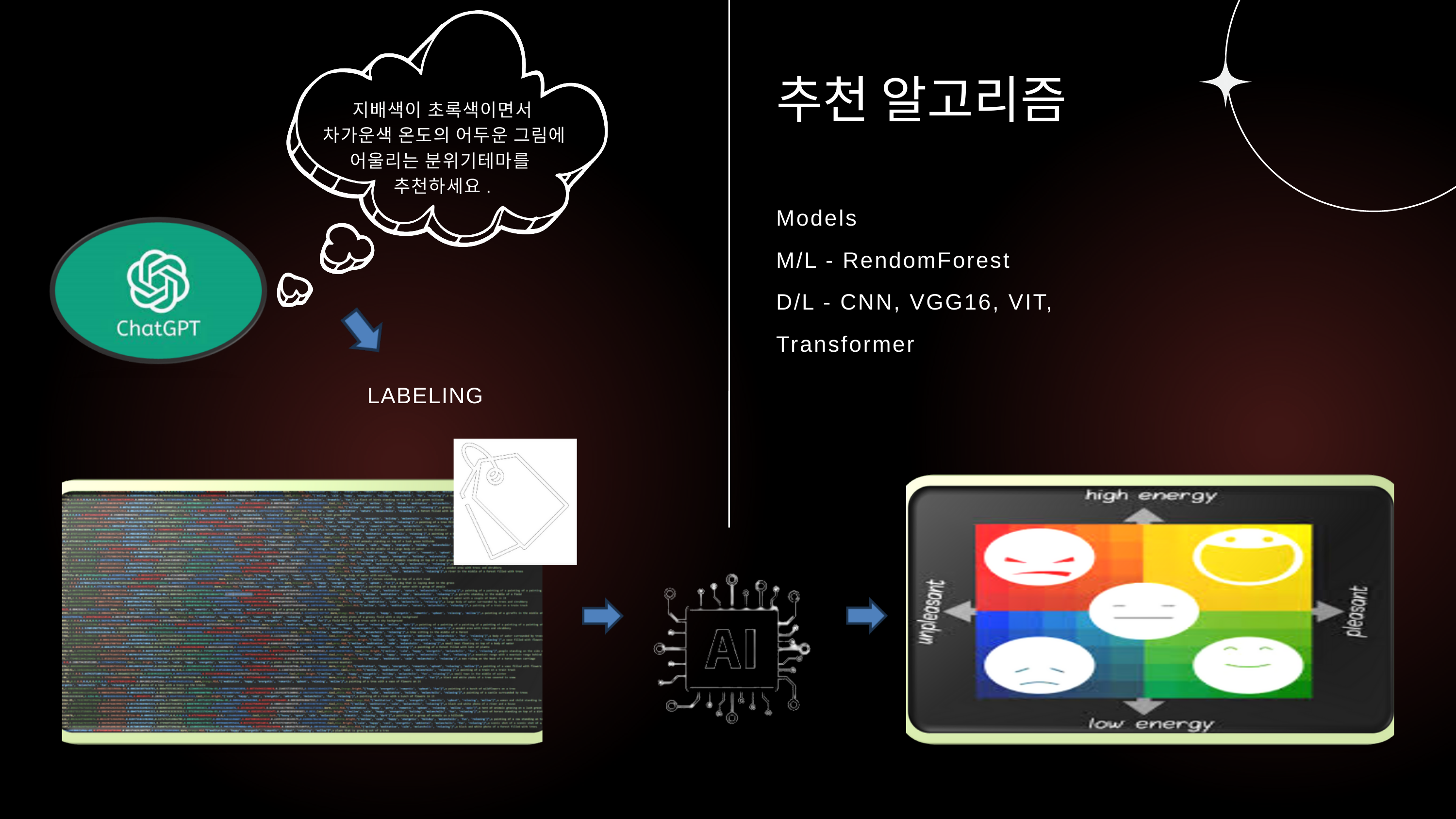

추천 알고리즘
지배색이 초록색이면서
 차가운색 온도의 어두운 그림에
어울리는 분위기테마를
추천하세요.

Models
M/L - RendomForest
D/L - CNN, VGG16, VIT,
Transformer

LABELING